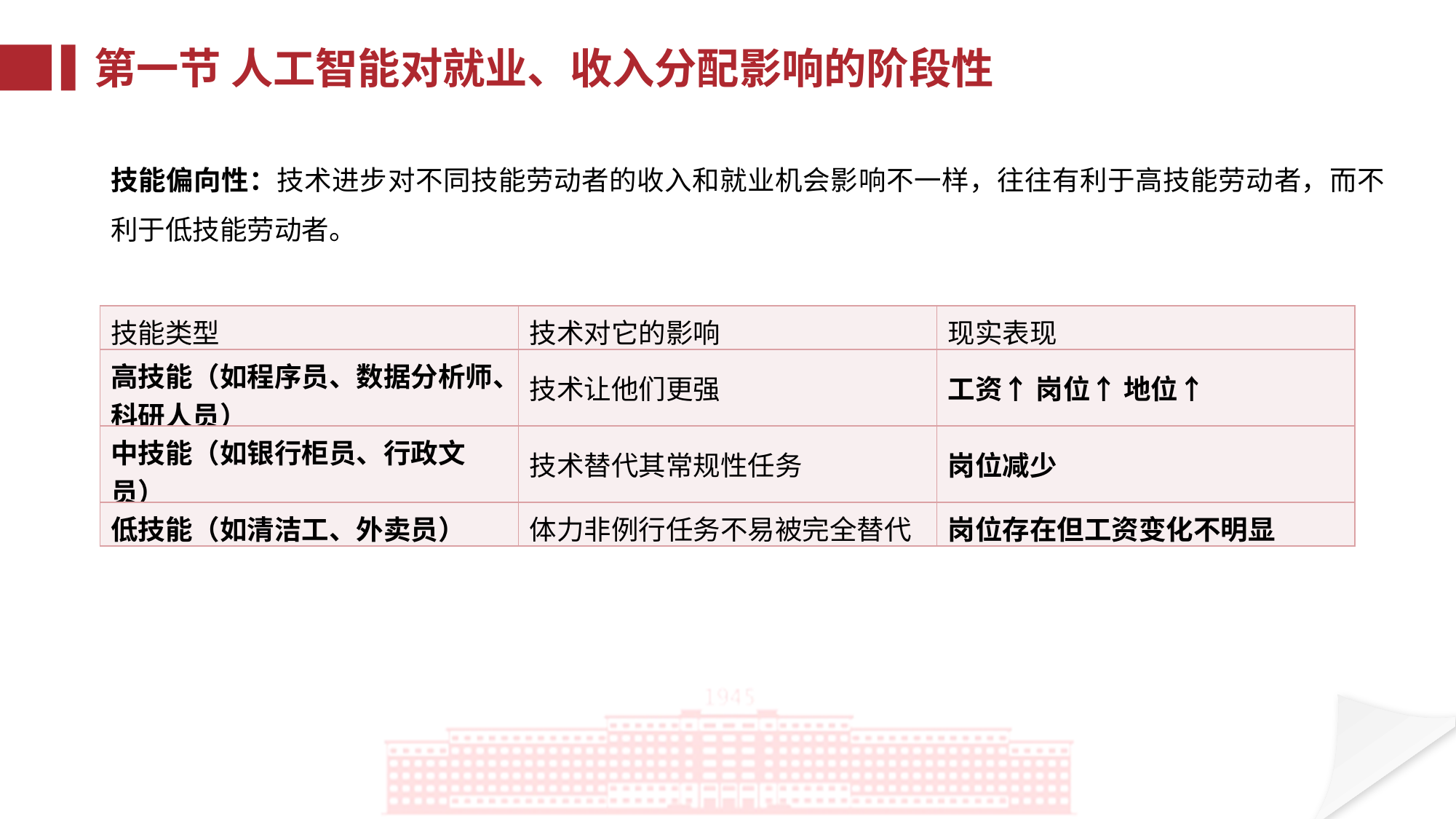

第一节 人工智能对就业、收入分配影响的阶段性
技能偏向性：技术进步对不同技能劳动者的收入和就业机会影响不一样，往往有利于高技能劳动者，而不利于低技能劳动者。
| 技能类型 | 技术对它的影响 | 现实表现 |
| --- | --- | --- |
| 高技能（如程序员、数据分析师、科研人员） | 技术让他们更强 | 工资↑ 岗位↑ 地位↑ |
| 中技能（如银行柜员、行政文员） | 技术替代其常规性任务 | 岗位减少 |
| 低技能（如清洁工、外卖员） | 体力非例行任务不易被完全替代 | 岗位存在但工资变化不明显 |